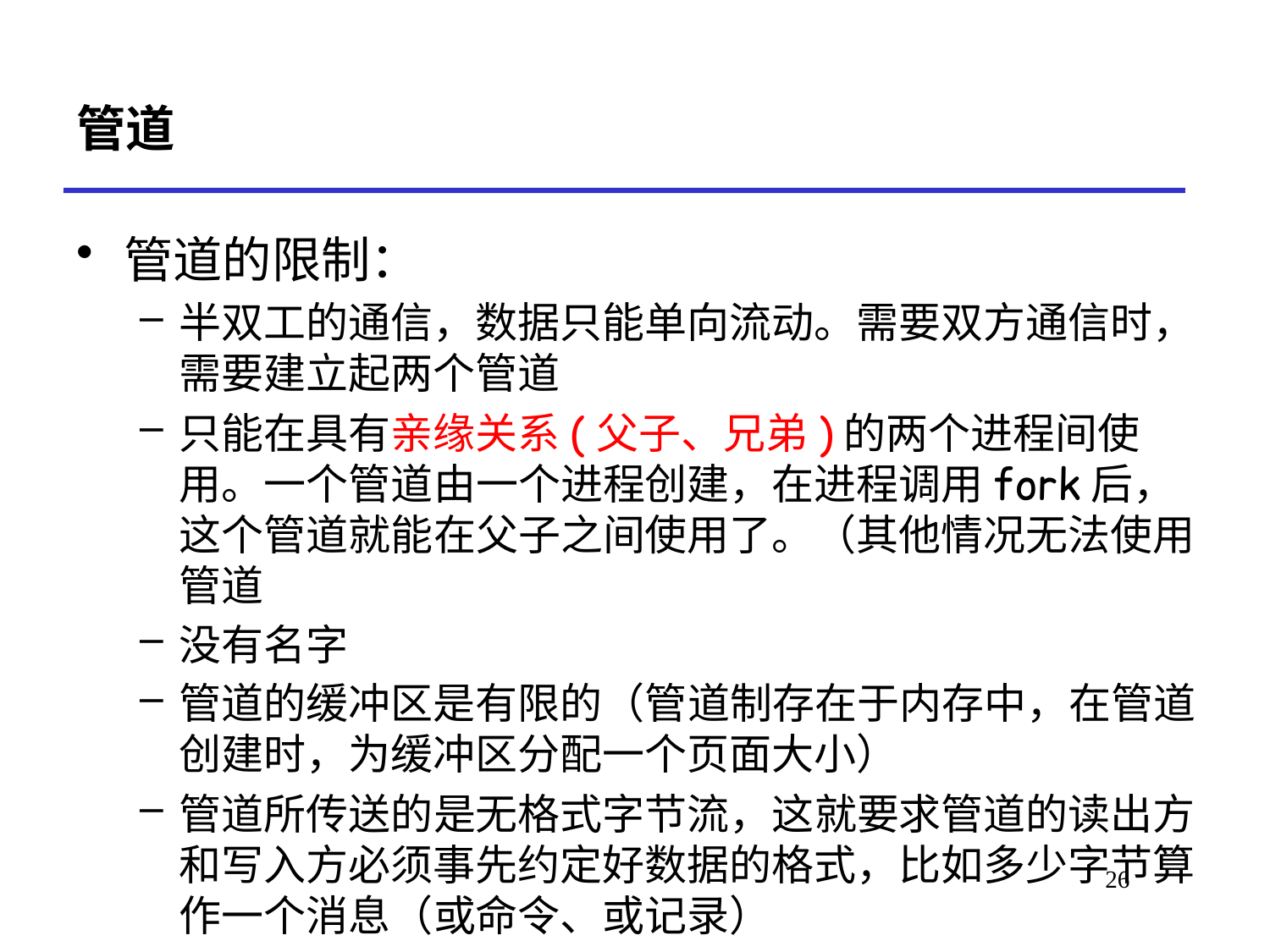

# 管道
管道的限制：
半双工的通信，数据只能单向流动。需要双方通信时，需要建立起两个管道
只能在具有亲缘关系(父子、兄弟)的两个进程间使用。一个管道由一个进程创建，在进程调用fork后，这个管道就能在父子之间使用了。（其他情况无法使用管道
没有名字
管道的缓冲区是有限的（管道制存在于内存中，在管道创建时，为缓冲区分配一个页面大小）
管道所传送的是无格式字节流，这就要求管道的读出方和写入方必须事先约定好数据的格式，比如多少字节算作一个消息（或命令、或记录）

26